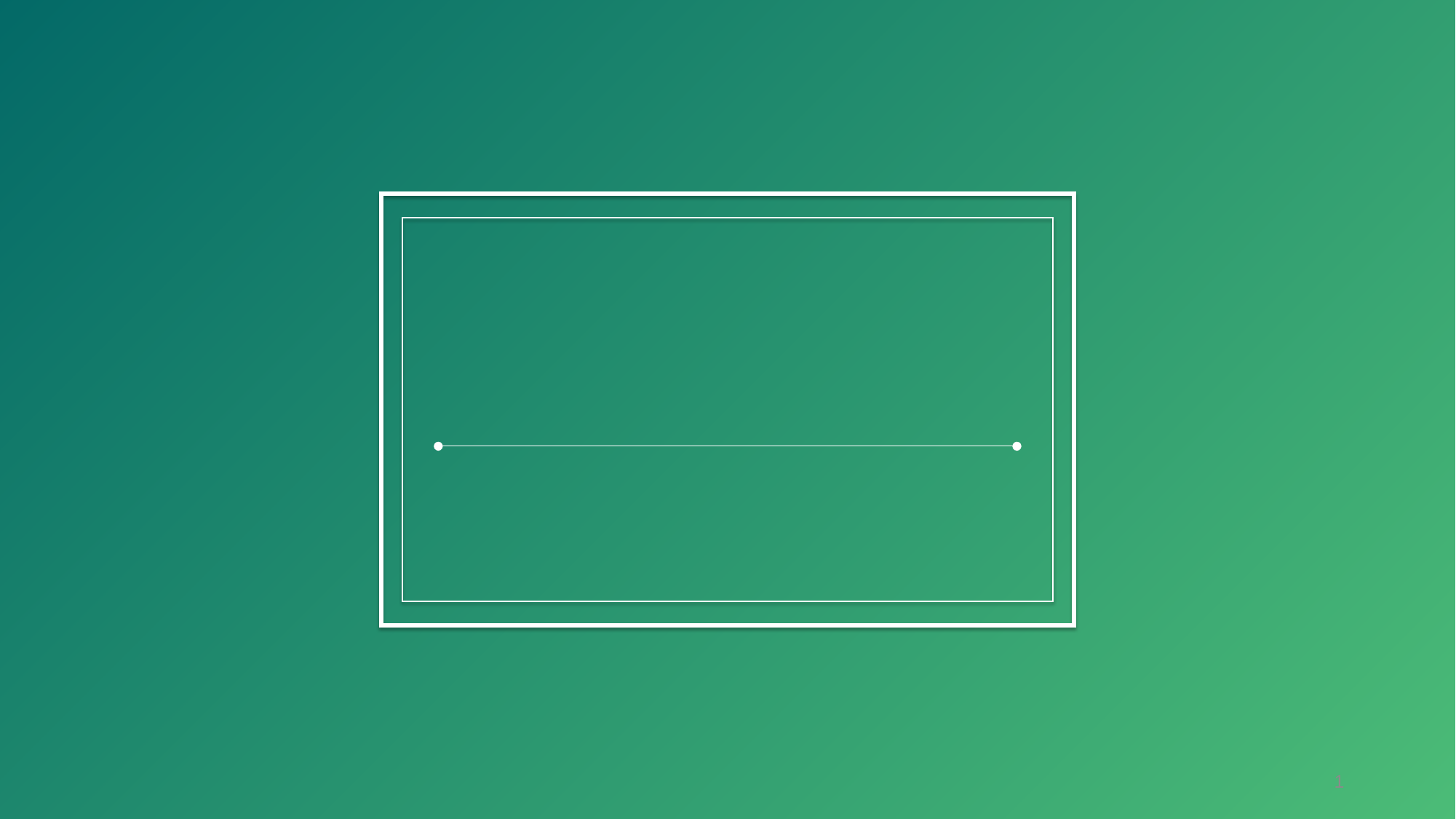

홍콩 부동산
가격 예측 모델
< D조 >
정해성 신동찬  송아름  이진규
1